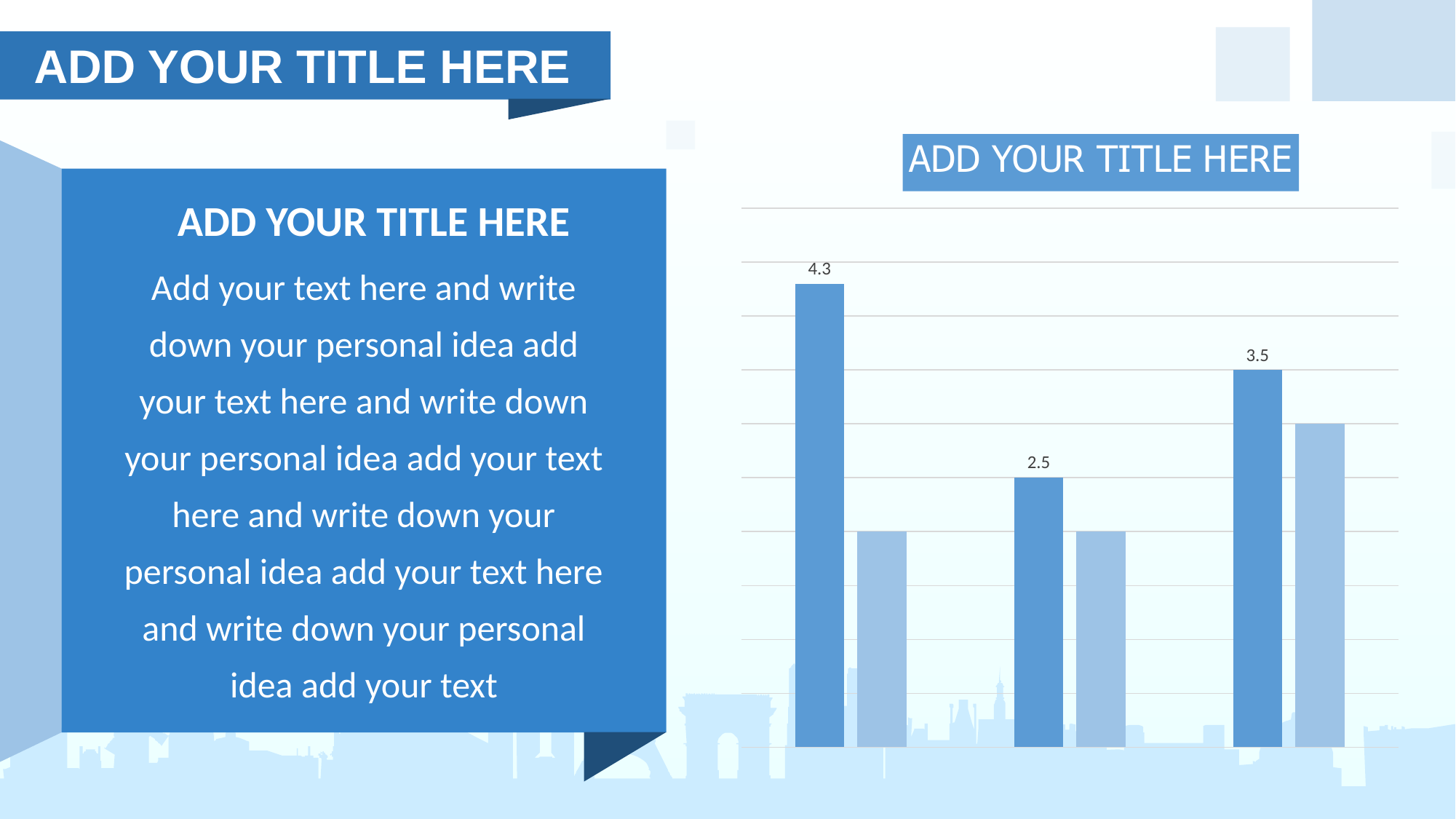

ADD YOUR TITLE HERE

### Chart: ADD YOUR TITLE HERE

| Category | 系列 1 | 系列 3 |
|---|---|---|
| NAME1 | 4.3 | 2.0 |
| NAME2 | 2.5 | 2.0 |
| NAME3 | 3.5 | 3.0 |

ADD YOUR TITLE HERE
Add your text here and write down your personal idea add your text here and write down your personal idea add your text here and write down your personal idea add your text here and write down your personal idea add your text